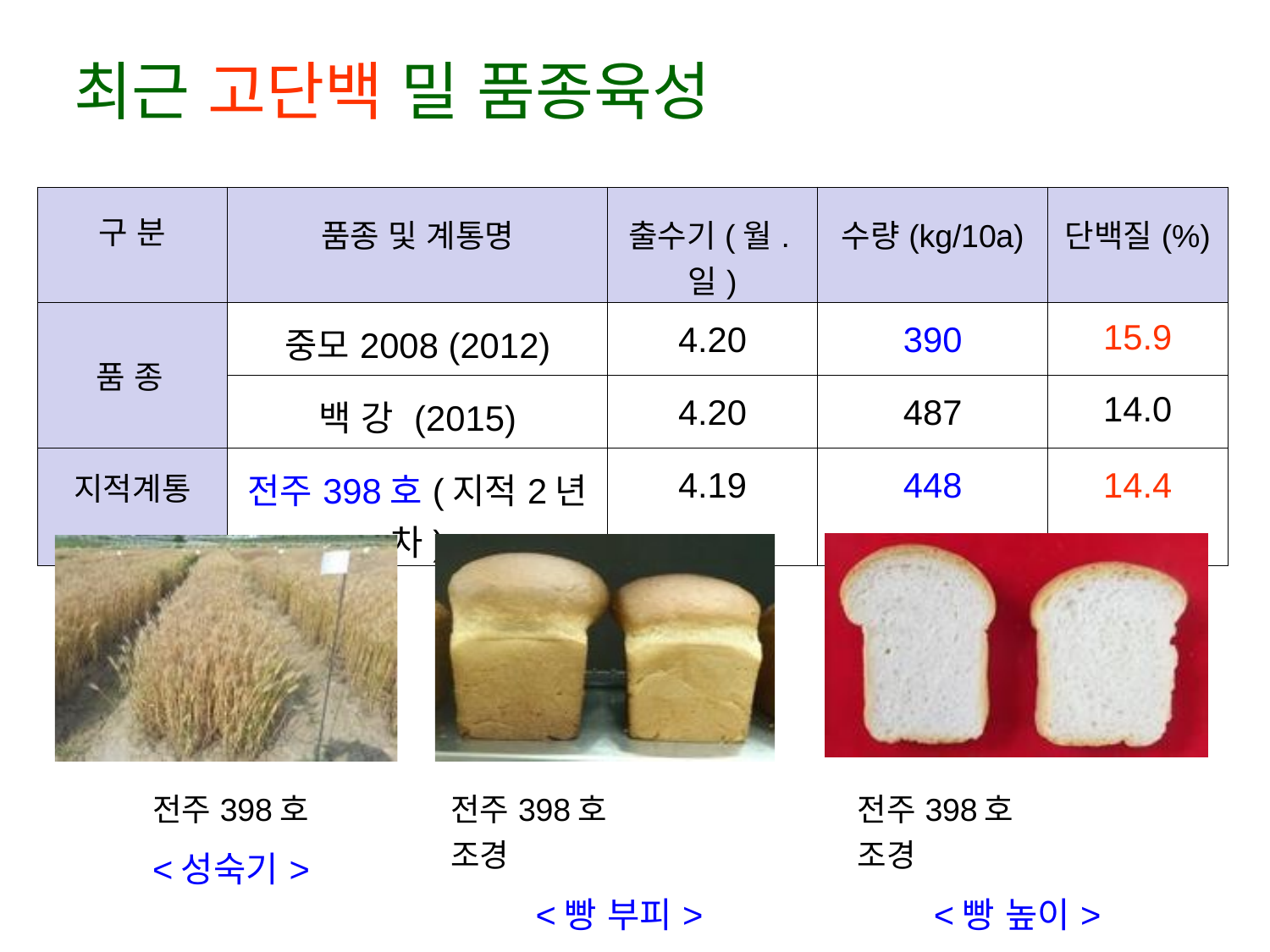

# 최근 고단백 밀 품종육성
| 구 분 | 품종 및 계통명 | 출수기(월.일) | 수량(kg/10a) | 단백질(%) |
| --- | --- | --- | --- | --- |
| 품 종 | 중모2008 (2012) | 4.20 | 390 | 15.9 |
|  | 백 강 (2015) | 4.20 | 487 | 14.0 |
| 지적계통 | 전주398호(지적2년차) | 4.19 | 448 | 14.4 |

| 전주398호 <성숙기> | 전주398호 조경 <빵 부피> | 전주398호 조경 <빵 높이> |
| --- | --- | --- |